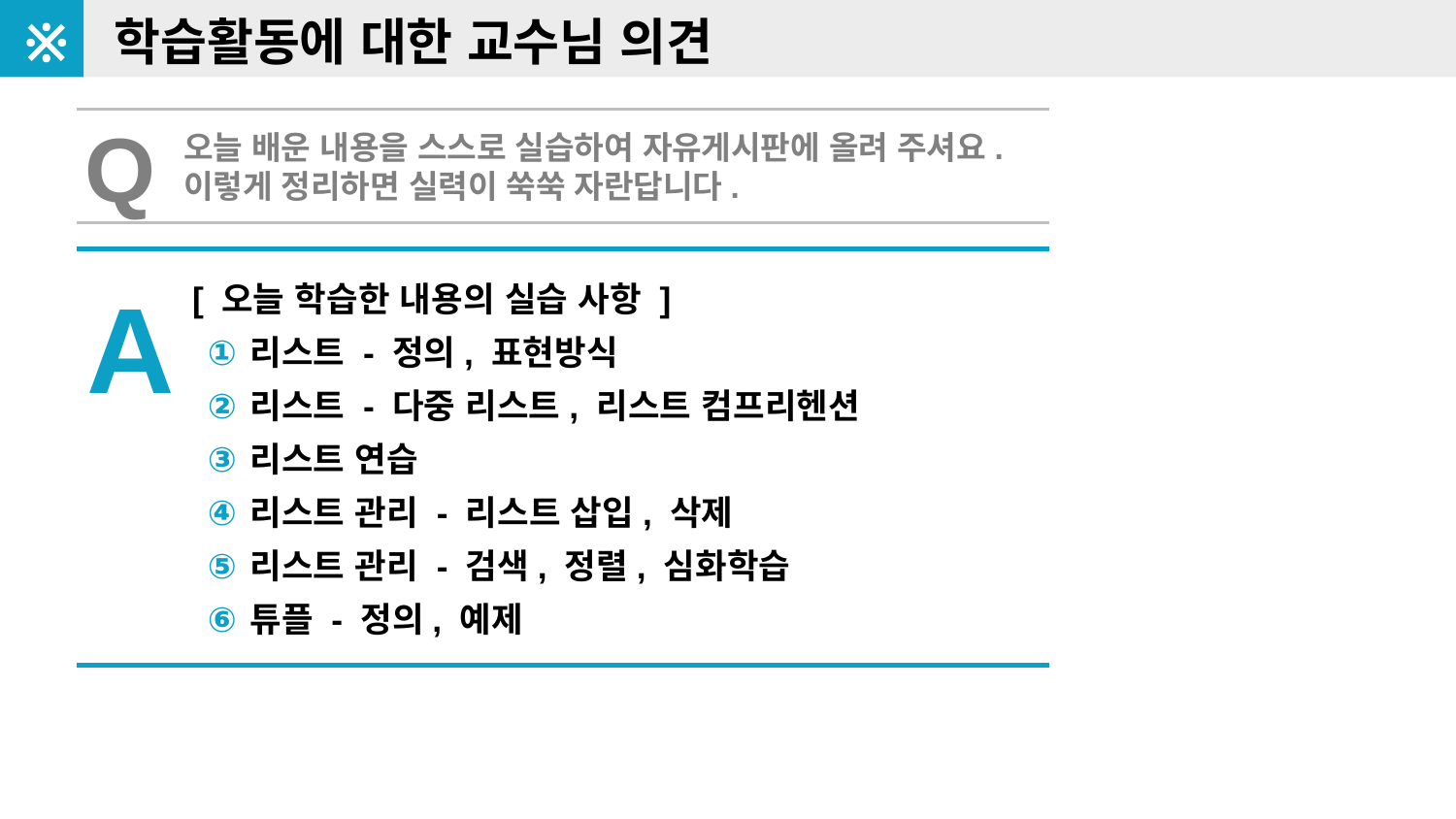

※
학습활동에 대한 교수님 의견
Q
오늘 배운 내용을 스스로 실습하여 자유게시판에 올려 주셔요.
이렇게 정리하면 실력이 쑥쑥 자란답니다.
A
[ 오늘 학습한 내용의 실습 사항 ]
리스트 - 정의, 표현방식
리스트 - 다중 리스트, 리스트 컴프리헨션
리스트 연습
리스트 관리 - 리스트 삽입, 삭제
리스트 관리 - 검색, 정렬, 심화학습
튜플 - 정의, 예제